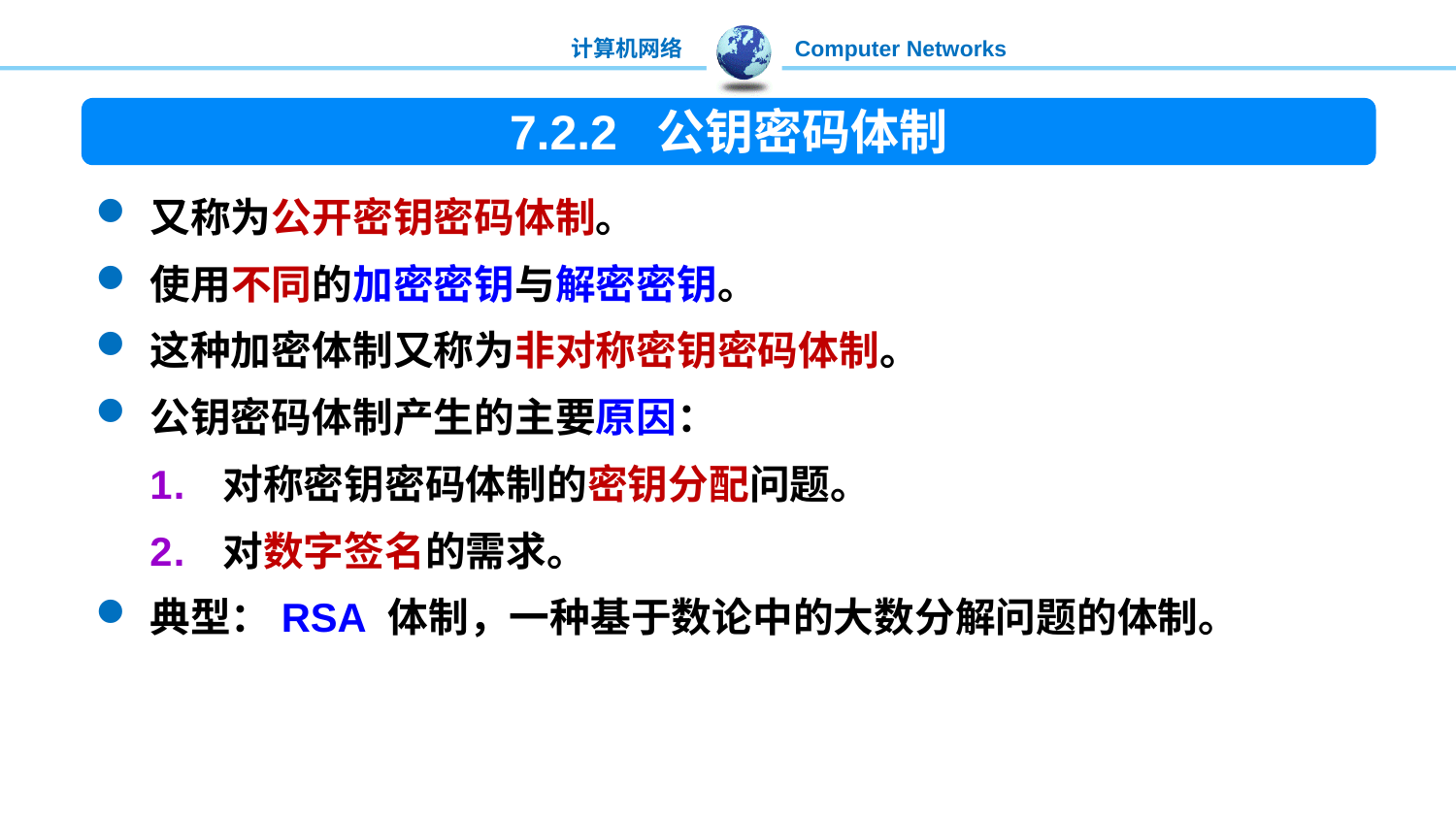

7.2.2  公钥密码体制

又称为公开密钥密码体制。
使用不同的加密密钥与解密密钥。
这种加密体制又称为非对称密钥密码体制。
公钥密码体制产生的主要原因：
对称密钥密码体制的密钥分配问题。
对数字签名的需求。
典型：RSA 体制，一种基于数论中的大数分解问题的体制。